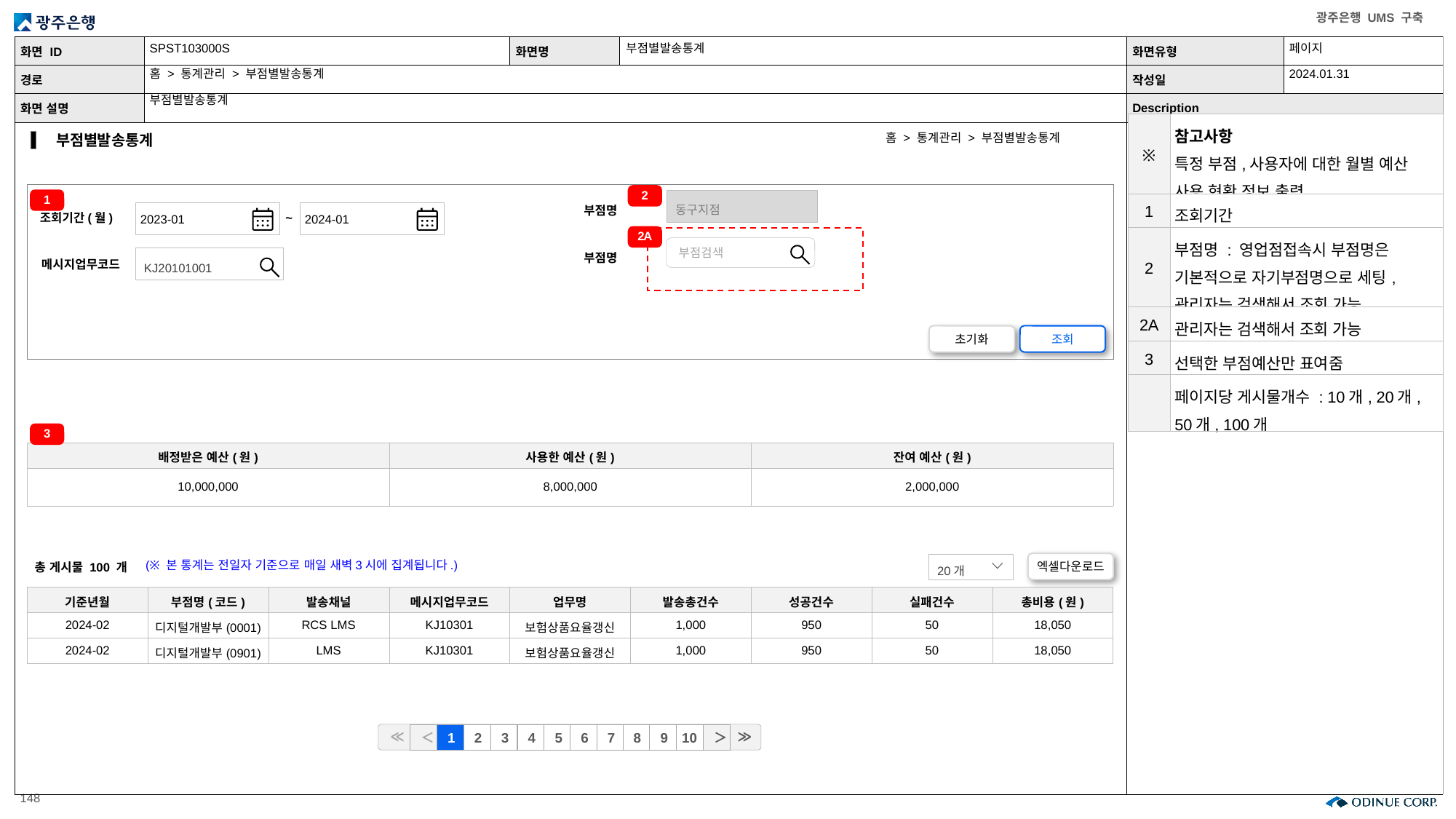

SPST103000S
부점별발송통계
페이지
2024.01.31
홈 > 통계관리 > 부점별발송통계
부점별발송통계
| ※ | 참고사항 특정 부점,사용자에 대한 월별 예산 사용 현황 정보 출력 |
| --- | --- |
| 1 | 조회기간 |
| 2 | 부점명 : 영업점접속시 부점명은 기본적으로 자기부점명으로 세팅, 관리자는 검색해서 조회 가능 |
| 2A | 관리자는 검색해서 조회 가능 |
| 3 | 선택한 부점예산만 표여줌 |
|  | 페이지당 게시물개수 : 10개, 20개, 50개, 100개 |
홈 > 통계관리 > 부점별발송통계
부점별발송통계

2
1
동구지점
2023-01

2024-01

~
부점명
조회기간(월)
2A

부점검색

KJ20101001

부점명
메시지업무코드
초기화
조회
3
| 배정받은 예산(원) | 사용한 예산(원) | 잔여 예산(원) |
| --- | --- | --- |
| 10,000,000 | 8,000,000 | 2,000,000 |
(※ 본 통계는 전일자 기준으로 매일 새벽3시에 집계됩니다.)
엑셀다운로드
20개

총 게시물 100 개
| 기준년월 | 부점명(코드) | 발송채널 | 메시지업무코드 | 업무명 | 발송총건수 | 성공건수 | 실패건수 | 총비용(원) |
| --- | --- | --- | --- | --- | --- | --- | --- | --- |
| 2024-02 | 디지털개발부(0001) | RCS LMS | KJ10301 | 보험상품요율갱신 | 1,000 | 950 | 50 | 18,050 |
| 2024-02 | 디지털개발부(0901) | LMS | KJ10301 | 보험상품요율갱신 | 1,000 | 950 | 50 | 18,050 |
≪
≫

＜
1
2
3
4
5
6
7
8
9
10
＞